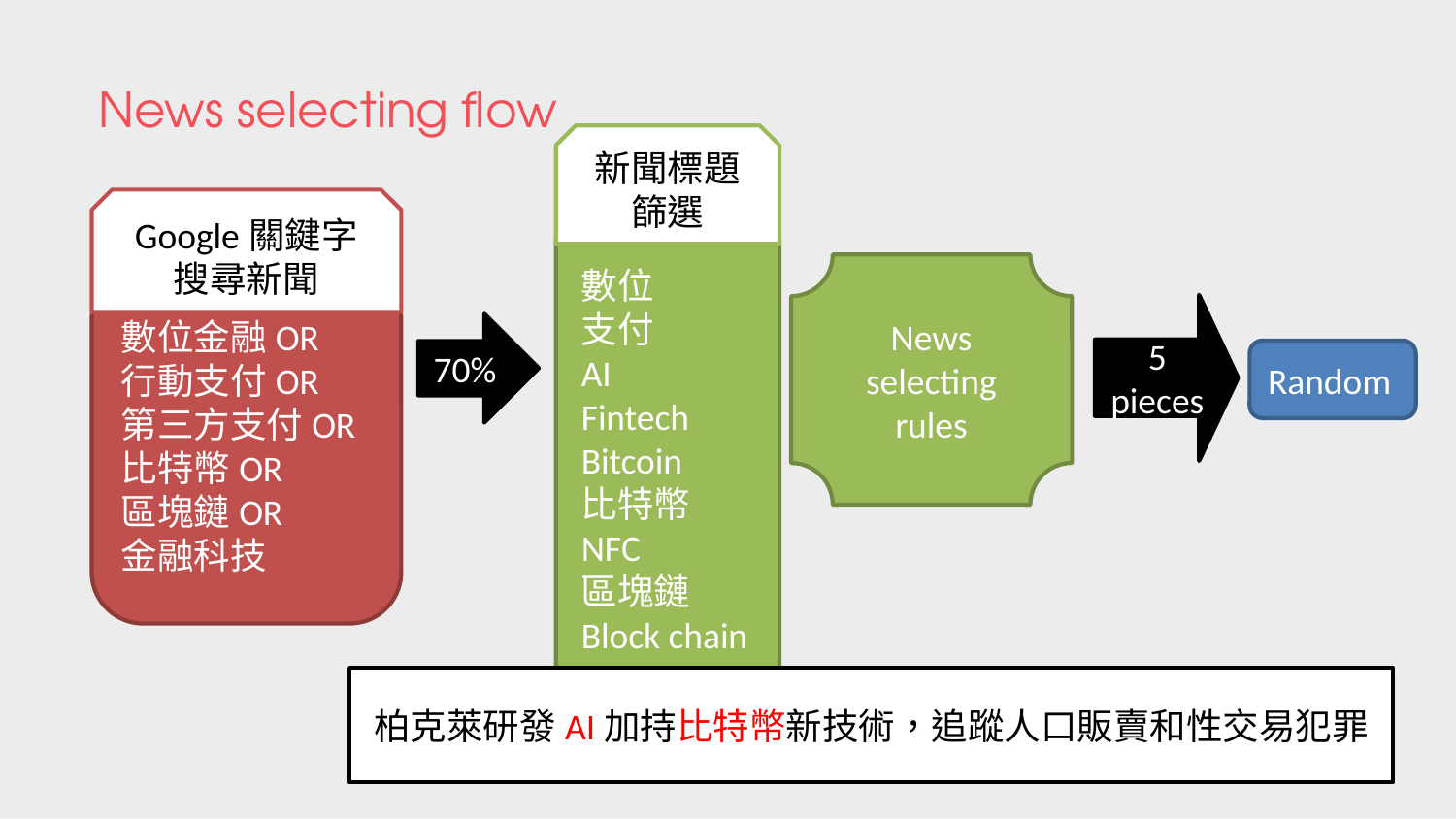

News selecting flow
新聞標題篩選
數位
支付
AI
Fintech
Bitcoin
比特幣
NFC
區塊鏈
Block chain
Google關鍵字
搜尋新聞
數位金融OR
行動支付OR
第三方支付OR
比特幣OR
區塊鏈OR
金融科技
News
selecting
rules
5
pieces
70%
Random
柏克萊研發AI加持比特幣新技術，追蹤人口販賣和性交易犯罪